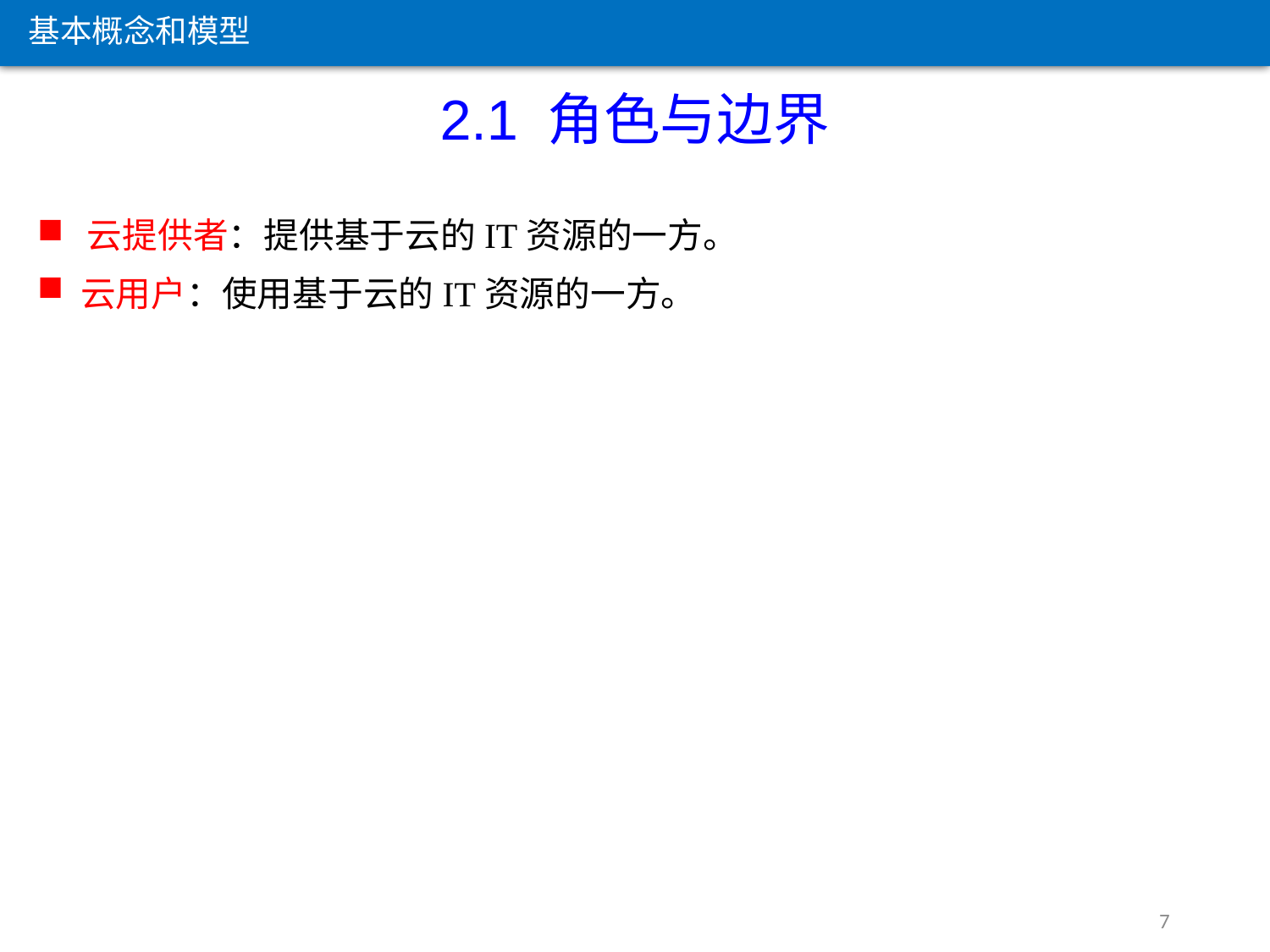

基本概念和模型
2.1 角色与边界
云提供者：提供基于云的IT资源的一方。
 云用户：使用基于云的IT资源的一方。

7